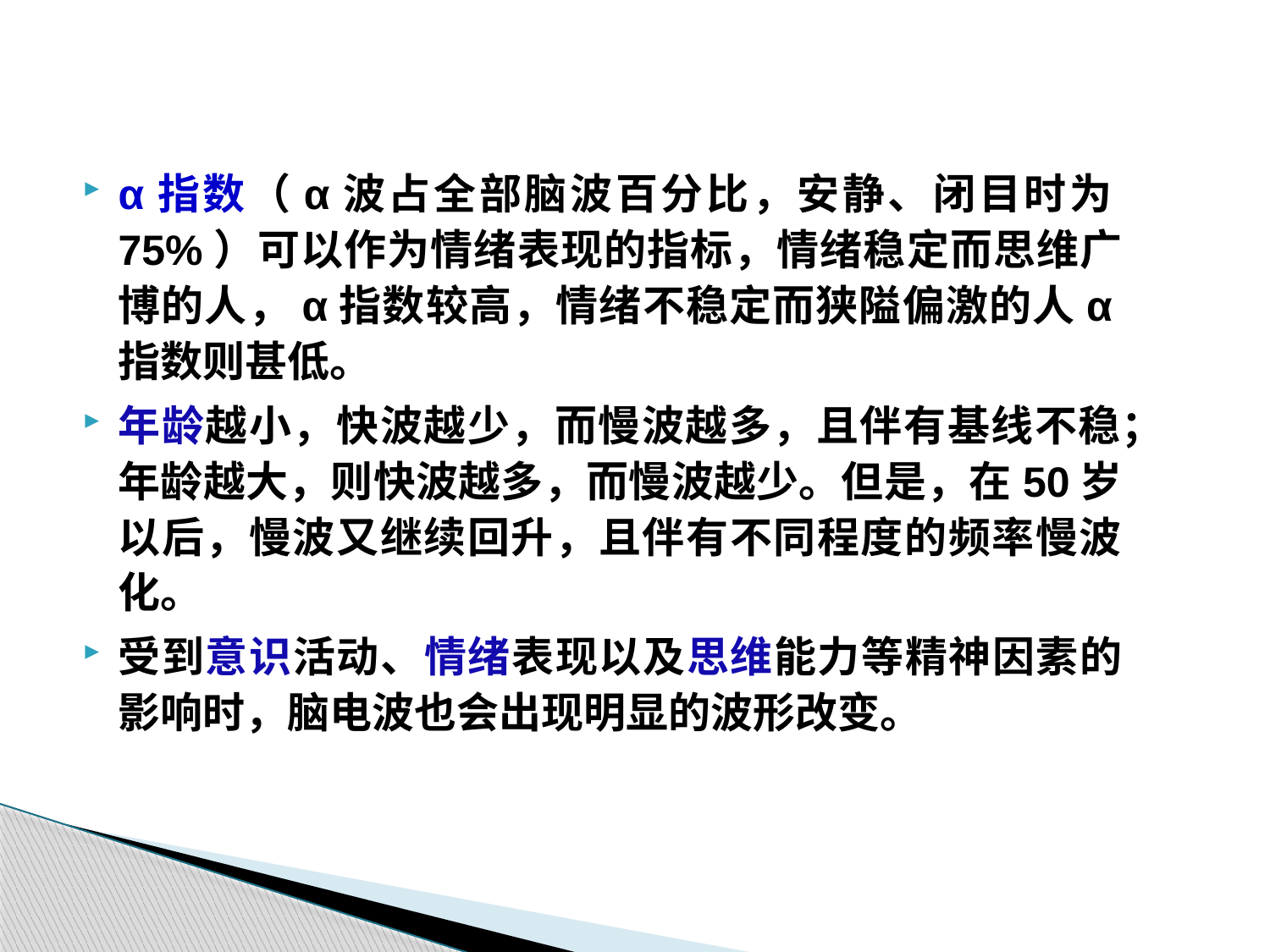

α指数（α波占全部脑波百分比，安静、闭目时为75%）可以作为情绪表现的指标，情绪稳定而思维广博的人，α指数较高，情绪不稳定而狭隘偏激的人α指数则甚低。
年龄越小，快波越少，而慢波越多，且伴有基线不稳；年龄越大，则快波越多，而慢波越少。但是，在50岁以后，慢波又继续回升，且伴有不同程度的频率慢波化。
受到意识活动、情绪表现以及思维能力等精神因素的影响时，脑电波也会出现明显的波形改变。